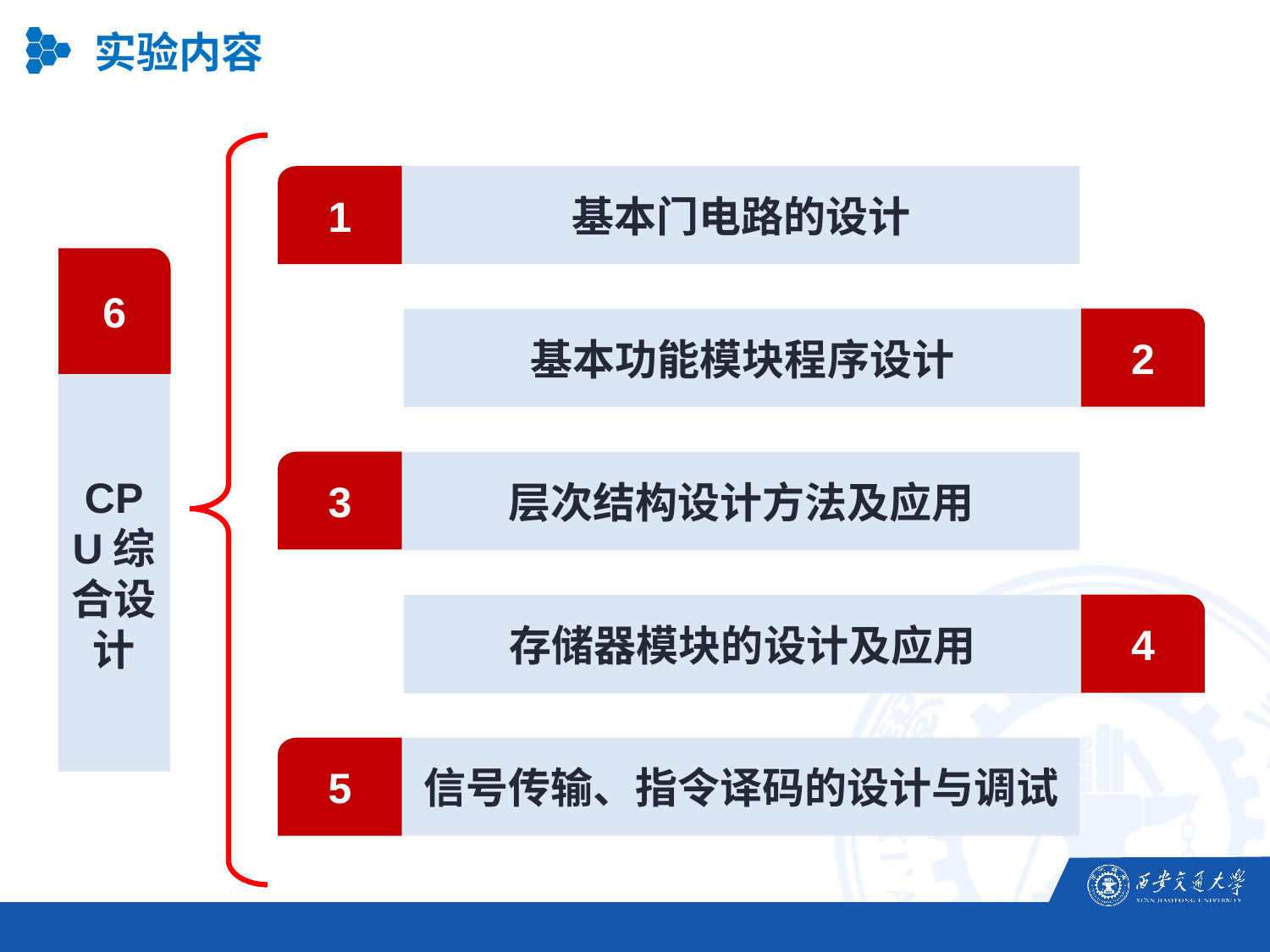

实验内容

1
基本门电路的设计
2
基本功能模块程序设计
3
层次结构设计方法及应用
4
存储器模块的设计及应用
5
信号传输、指令译码的设计与调试
6
CPU综合设计